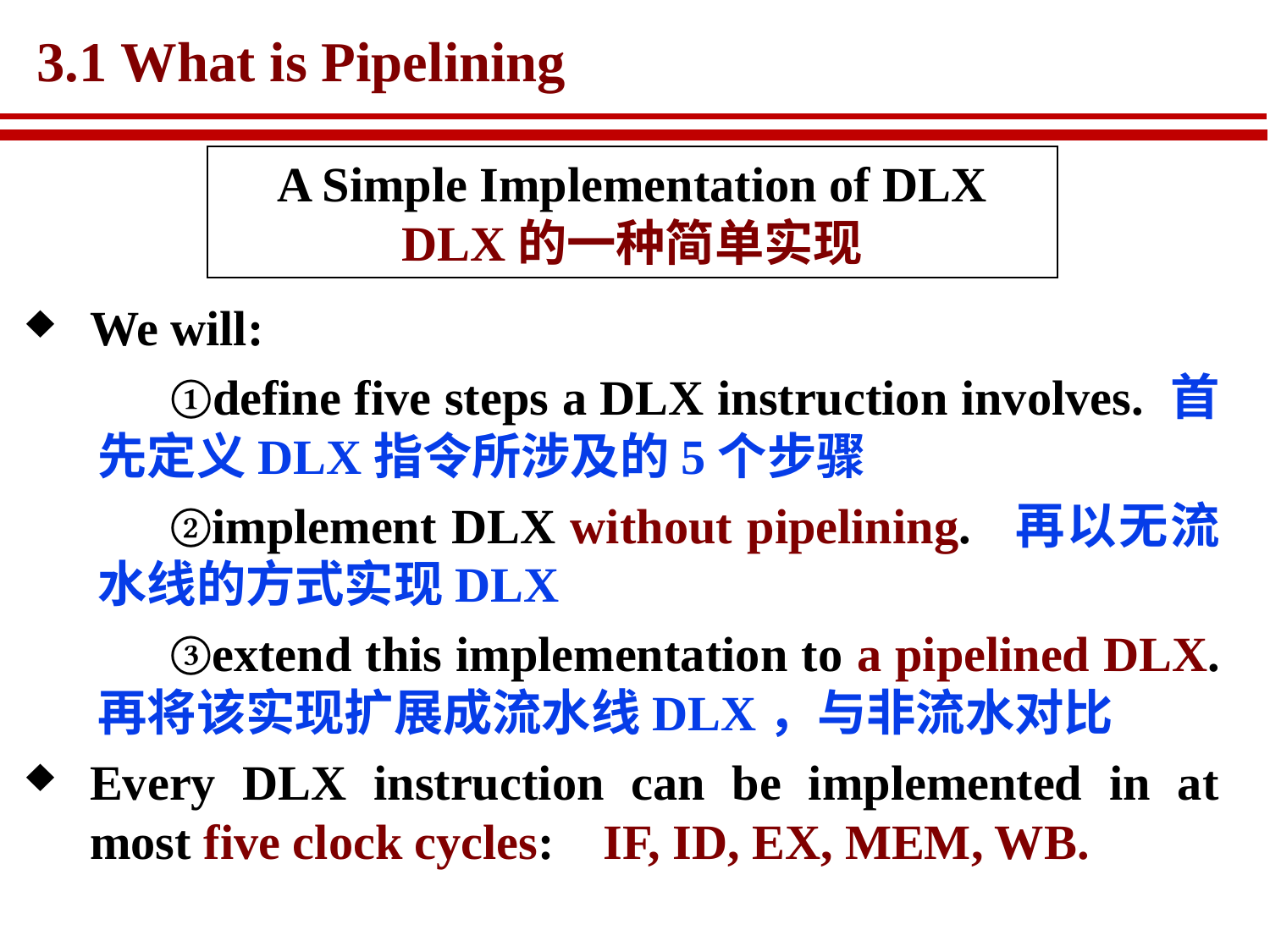

# 3.1 What is Pipelining
A Simple Implementation of DLX
DLX的一种简单实现
We will:
define five steps a DLX instruction involves. 首先定义DLX指令所涉及的5个步骤
implement DLX without pipelining.  再以无流水线的方式实现DLX
extend this implementation to a pipelined DLX. 再将该实现扩展成流水线DLX，与非流水对比
Every DLX instruction can be implemented in at most five clock cycles:    IF, ID, EX, MEM, WB.